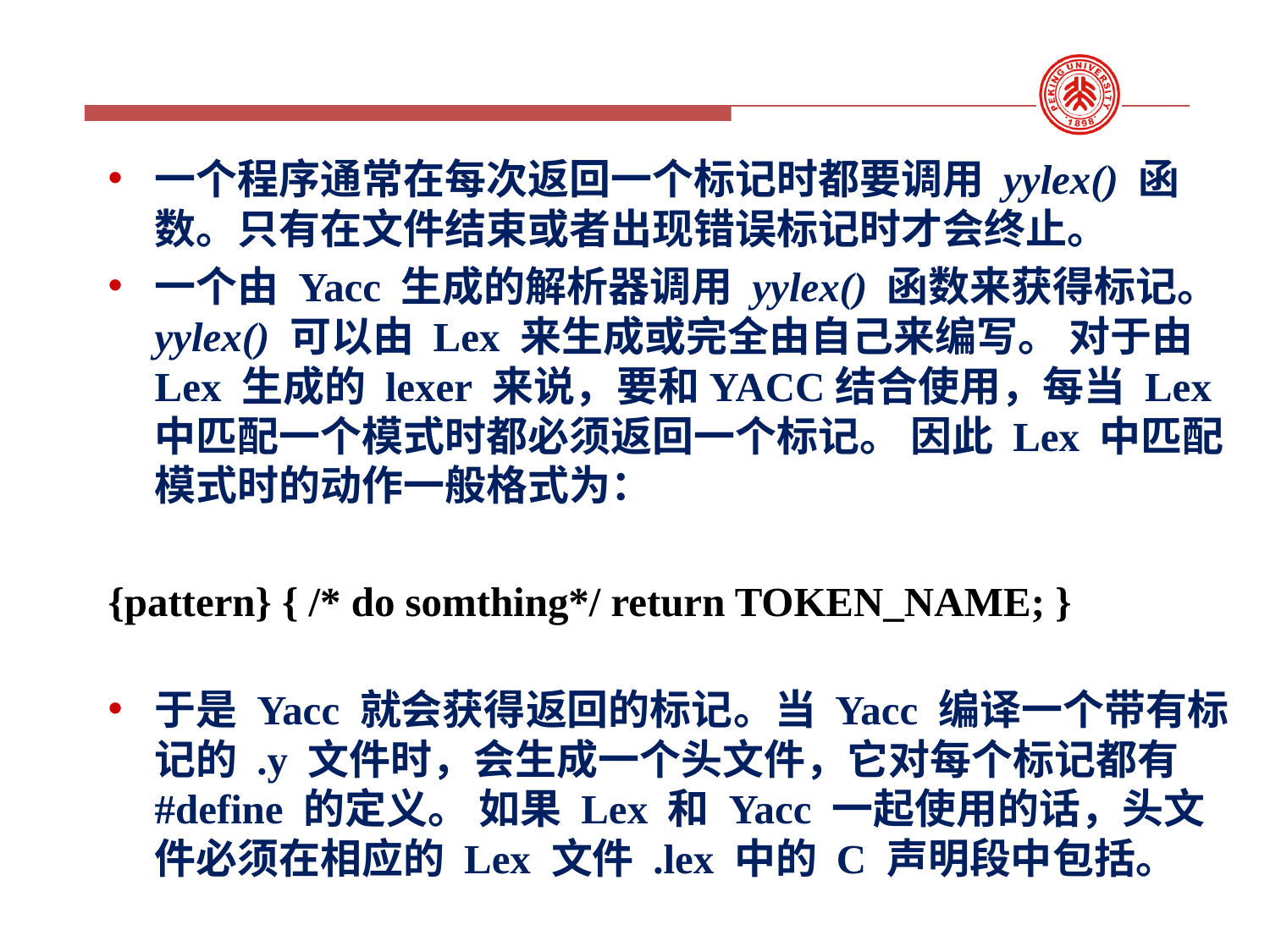

一个程序通常在每次返回一个标记时都要调用 yylex() 函数。只有在文件结束或者出现错误标记时才会终止。
一个由 Yacc 生成的解析器调用 yylex() 函数来获得标记。yylex() 可以由 Lex 来生成或完全由自己来编写。 对于由 Lex 生成的 lexer 来说，要和YACC结合使用，每当 Lex 中匹配一个模式时都必须返回一个标记。 因此 Lex 中匹配模式时的动作一般格式为：

{pattern} { /* do somthing*/ return TOKEN_NAME; }
于是 Yacc 就会获得返回的标记。当 Yacc 编译一个带有标记的 .y 文件时，会生成一个头文件，它对每个标记都有 #define 的定义。 如果 Lex 和 Yacc 一起使用的话，头文件必须在相应的 Lex 文件 .lex 中的 C 声明段中包括。